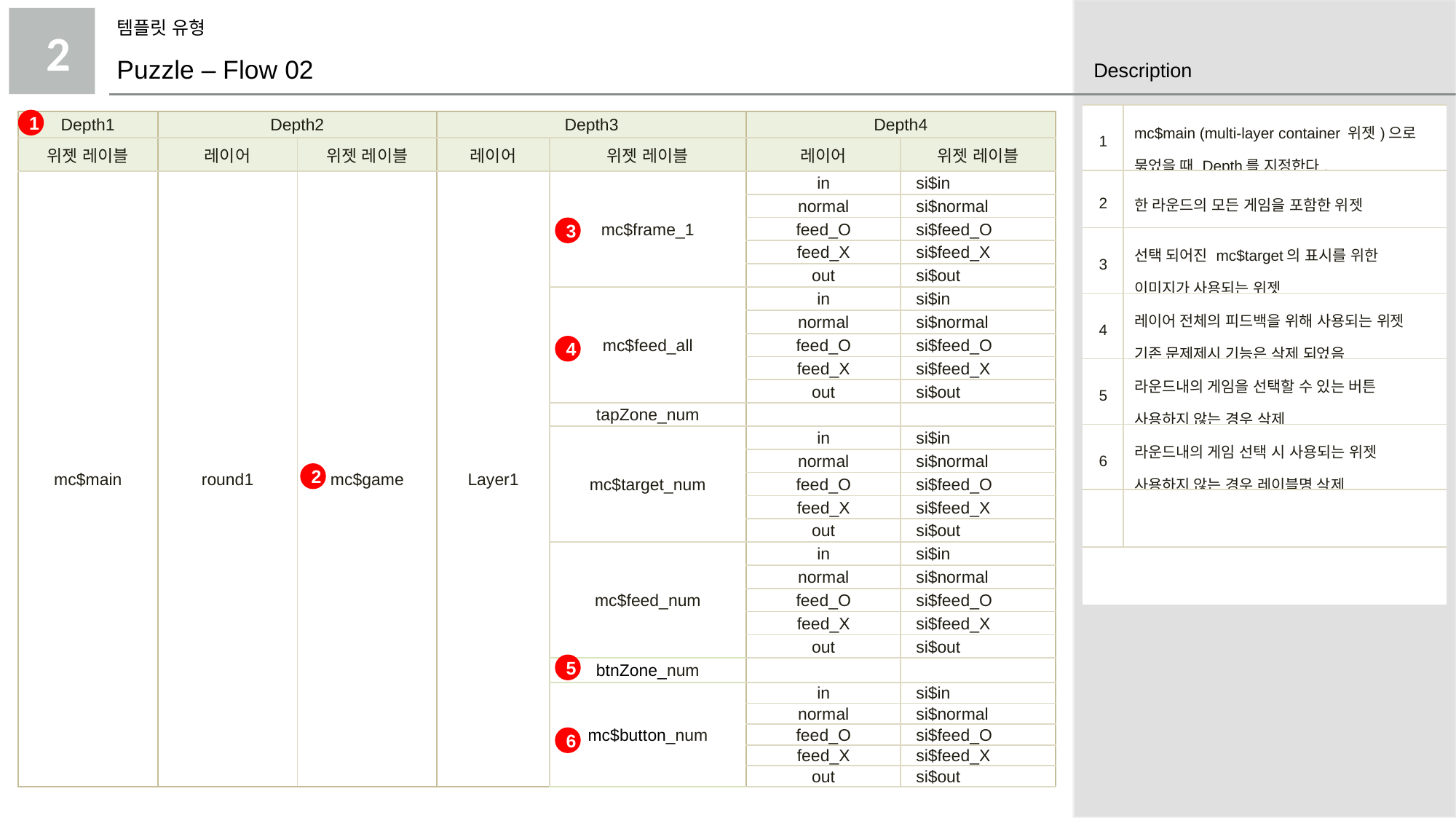

템플릿 유형
2
Puzzle – Flow 02
| 1 | mc$main (multi-layer container 위젯)으로 묶었을 때 Depth를 지정한다. |
| --- | --- |
| 2 | 한 라운드의 모든 게임을 포함한 위젯 |
| 3 | 선택 되어진 mc$target의 표시를 위한 이미지가 사용되는 위젯 |
| 4 | 레이어 전체의 피드백을 위해 사용되는 위젯 기존 문제제시 기능은 삭제 되었음 |
| 5 | 라운드내의 게임을 선택할 수 있는 버튼 사용하지 않는 경우 삭제 |
| 6 | 라운드내의 게임 선택 시 사용되는 위젯 사용하지 않는 경우 레이블명 삭제 |
|  |  |
|  |  |
1
| Depth1 | Depth2 |  | Depth3 |  | Depth4 |  |
| --- | --- | --- | --- | --- | --- | --- |
| 위젯 레이블 | 레이어 | 위젯 레이블 | 레이어 | 위젯 레이블 | 레이어 | 위젯 레이블 |
| mc$main | round1 | mc$game | Layer1 | mc$frame\_1 | in | si$in |
|  |  |  |  |  | normal | si$normal |
|  |  |  |  |  | feed\_O | si$feed\_O |
|  |  |  |  |  | feed\_X | si$feed\_X |
|  |  |  |  |  | out | si$out |
|  |  |  |  | mc$feed\_all | in | si$in |
|  |  |  |  |  | normal | si$normal |
|  |  |  |  |  | feed\_O | si$feed\_O |
|  |  |  |  |  | feed\_X | si$feed\_X |
|  |  |  |  |  | out | si$out |
|  |  |  |  | tapZone\_num |  |  |
|  |  |  |  | mc$target\_num | in | si$in |
|  |  |  |  |  | normal | si$normal |
|  |  |  |  |  | feed\_O | si$feed\_O |
|  |  |  |  |  | feed\_X | si$feed\_X |
|  |  |  |  |  | out | si$out |
|  |  |  |  | mc$feed\_num | in | si$in |
|  |  |  |  |  | normal | si$normal |
|  |  |  |  |  | feed\_O | si$feed\_O |
|  |  |  |  |  | feed\_X | si$feed\_X |
|  |  |  |  |  | out | si$out |
|  |  |  |  | btnZone\_num |  |  |
|  |  |  |  | mc$button\_num | in | si$in |
|  |  |  |  |  | normal | si$normal |
|  |  |  |  |  | feed\_O | si$feed\_O |
|  |  |  |  |  | feed\_X | si$feed\_X |
|  |  |  |  |  | out | si$out |
3
4
2
5
6